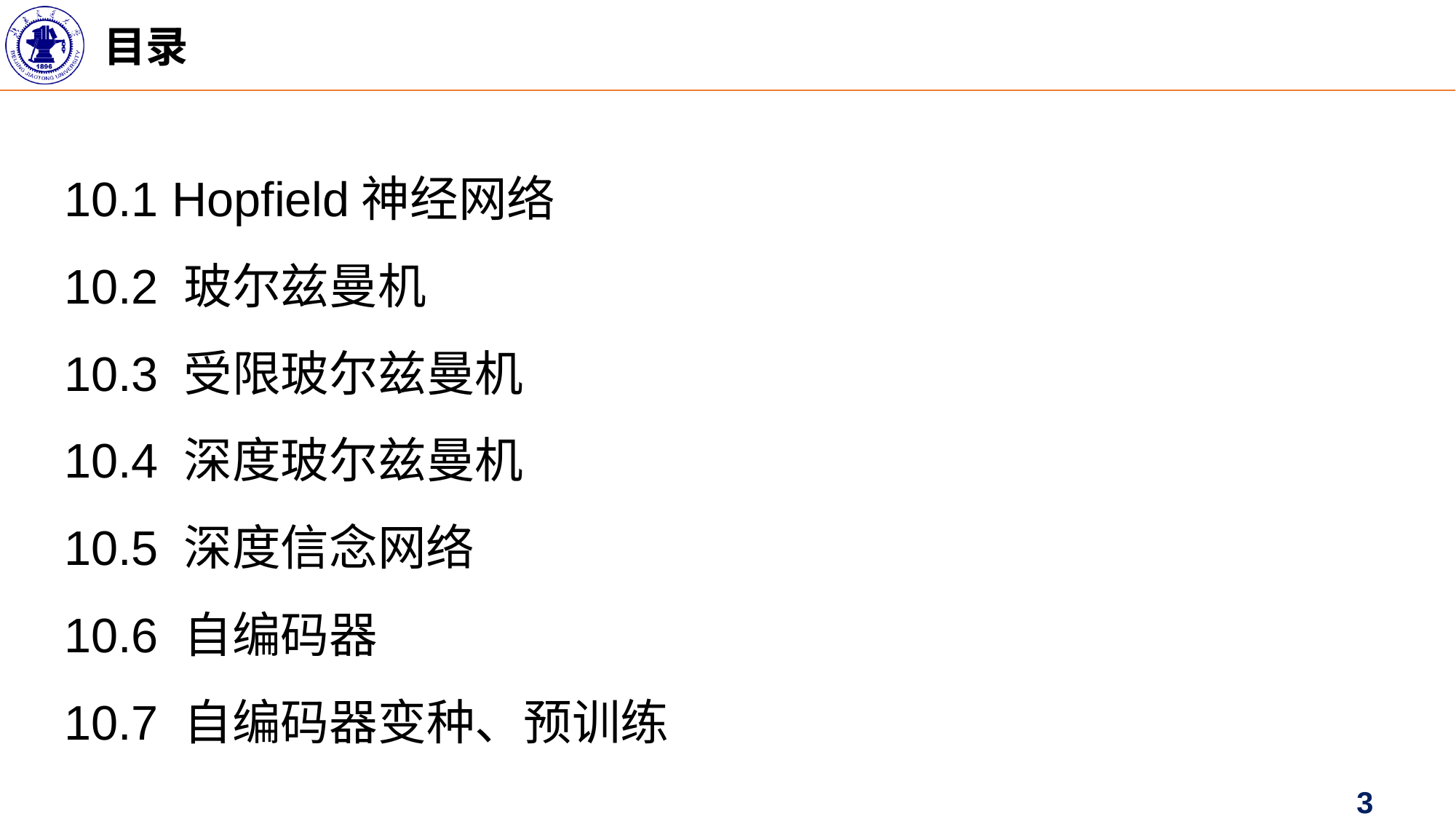

目录
10.1 Hopfield神经网络
10.2 玻尔兹曼机
10.3 受限玻尔兹曼机
10.4 深度玻尔兹曼机
10.5 深度信念网络
10.6 自编码器
10.7 自编码器变种、预训练